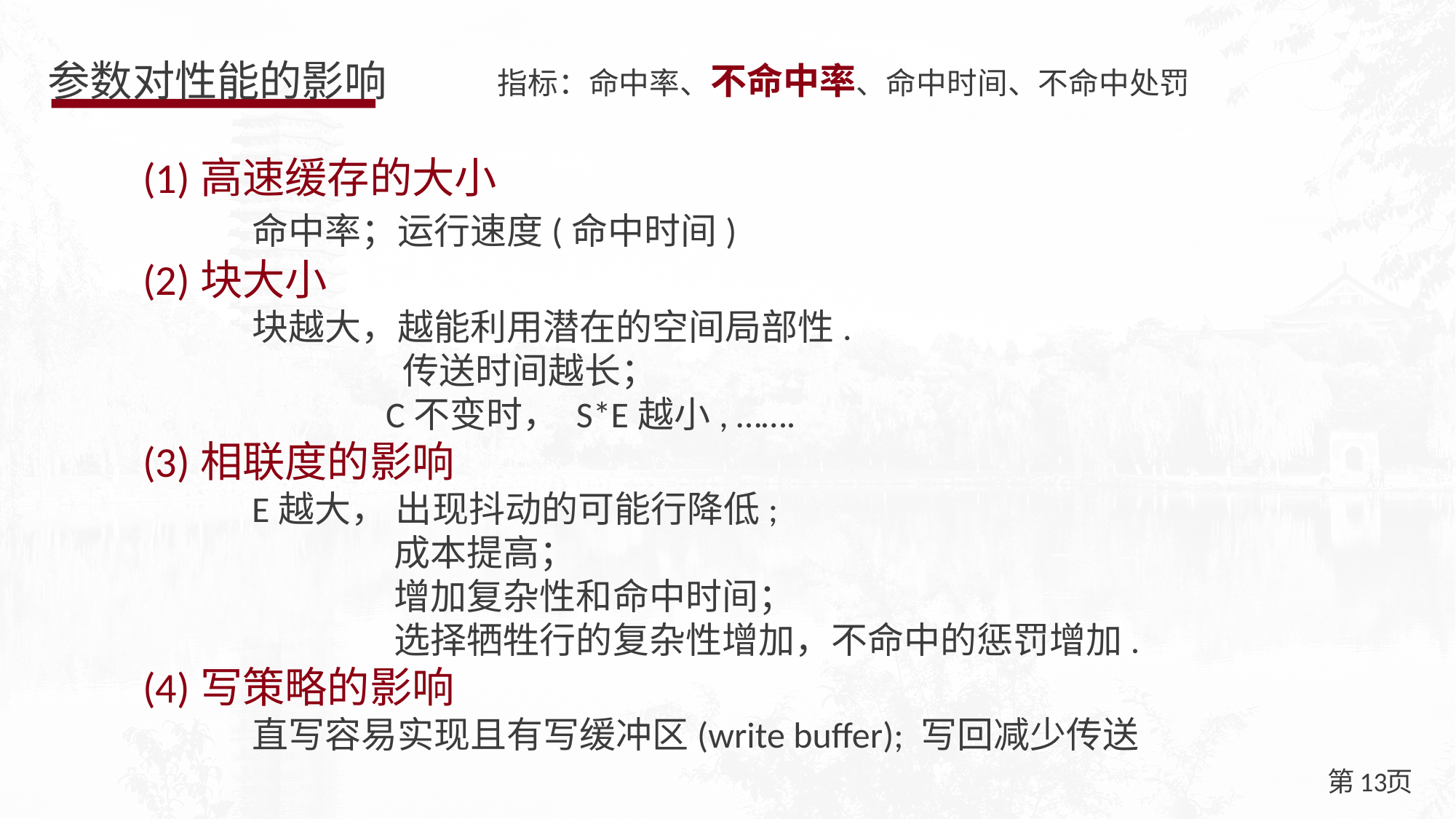

参数对性能的影响
指标：命中率、不命中率、命中时间、不命中处罚

(1)高速缓存的大小
	命中率；运行速度(命中时间)
(2)块大小
	块越大，越能利用潜在的空间局部性.
		    传送时间越长；
		   C不变时， S*E越小, …….
(3)相联度的影响
	E越大， 出现抖动的可能行降低;
		   成本提高；
		   增加复杂性和命中时间；
		   选择牺牲行的复杂性增加，不命中的惩罚增加.
(4)写策略的影响
	直写容易实现且有写缓冲区(write buffer); 写回减少传送

13